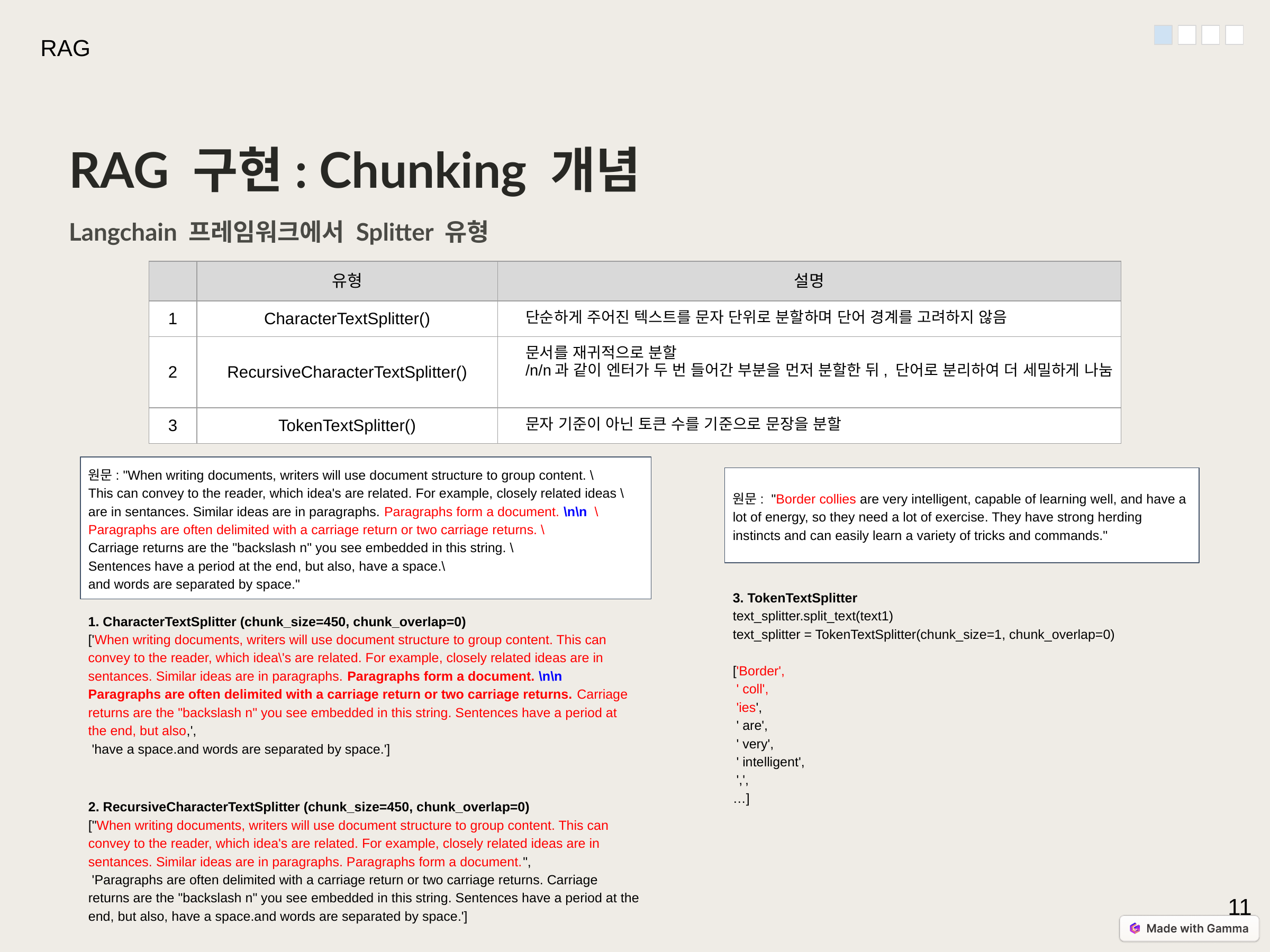

RAG

RAG 구현: Chunking 개념
Langchain 프레임워크에서 Splitter 유형
|  | 유형 | 설명 |
| --- | --- | --- |
| 1 | CharacterTextSplitter() | 단순하게 주어진 텍스트를 문자 단위로 분할하며 단어 경계를 고려하지 않음 |
| 2 | RecursiveCharacterTextSplitter() | 문서를 재귀적으로 분할 /n/n과 같이 엔터가 두 번 들어간 부분을 먼저 분할한 뒤, 단어로 분리하여 더 세밀하게 나눔 |
| 3 | TokenTextSplitter() | 문자 기준이 아닌 토큰 수를 기준으로 문장을 분할 |
원문: "When writing documents, writers will use document structure to group content. \
This can convey to the reader, which idea's are related. For example, closely related ideas \
are in sentances. Similar ideas are in paragraphs. Paragraphs form a document. \n\n  \
Paragraphs are often delimited with a carriage return or two carriage returns. \
Carriage returns are the "backslash n" you see embedded in this string. \
Sentences have a period at the end, but also, have a space.\
and words are separated by space."
원문:  "Border collies are very intelligent, capable of learning well, and have a lot of energy, so they need a lot of exercise. They have strong herding instincts and can easily learn a variety of tricks and commands."
3. TokenTextSplitter
text_splitter.split_text(text1)
text_splitter = TokenTextSplitter(chunk_size=1, chunk_overlap=0)

['Border',
 ' coll',
 'ies',
 ' are',
 ' very',
 ' intelligent',
 ',',
…]
1. CharacterTextSplitter (chunk_size=450, chunk_overlap=0)
['When writing documents, writers will use document structure to group content. This can convey to the reader, which idea\'s are related. For example, closely related ideas are in sentances. Similar ideas are in paragraphs. Paragraphs form a document. \n\n Paragraphs are often delimited with a carriage return or two carriage returns. Carriage returns are the "backslash n" you see embedded in this string. Sentences have a period at the end, but also,',
 'have a space.and words are separated by space.']
2. RecursiveCharacterTextSplitter (chunk_size=450, chunk_overlap=0)
["When writing documents, writers will use document structure to group content. This can convey to the reader, which idea's are related. For example, closely related ideas are in sentances. Similar ideas are in paragraphs. Paragraphs form a document.",
 'Paragraphs are often delimited with a carriage return or two carriage returns. Carriage returns are the "backslash n" you see embedded in this string. Sentences have a period at the end, but also, have a space.and words are separated by space.']
11